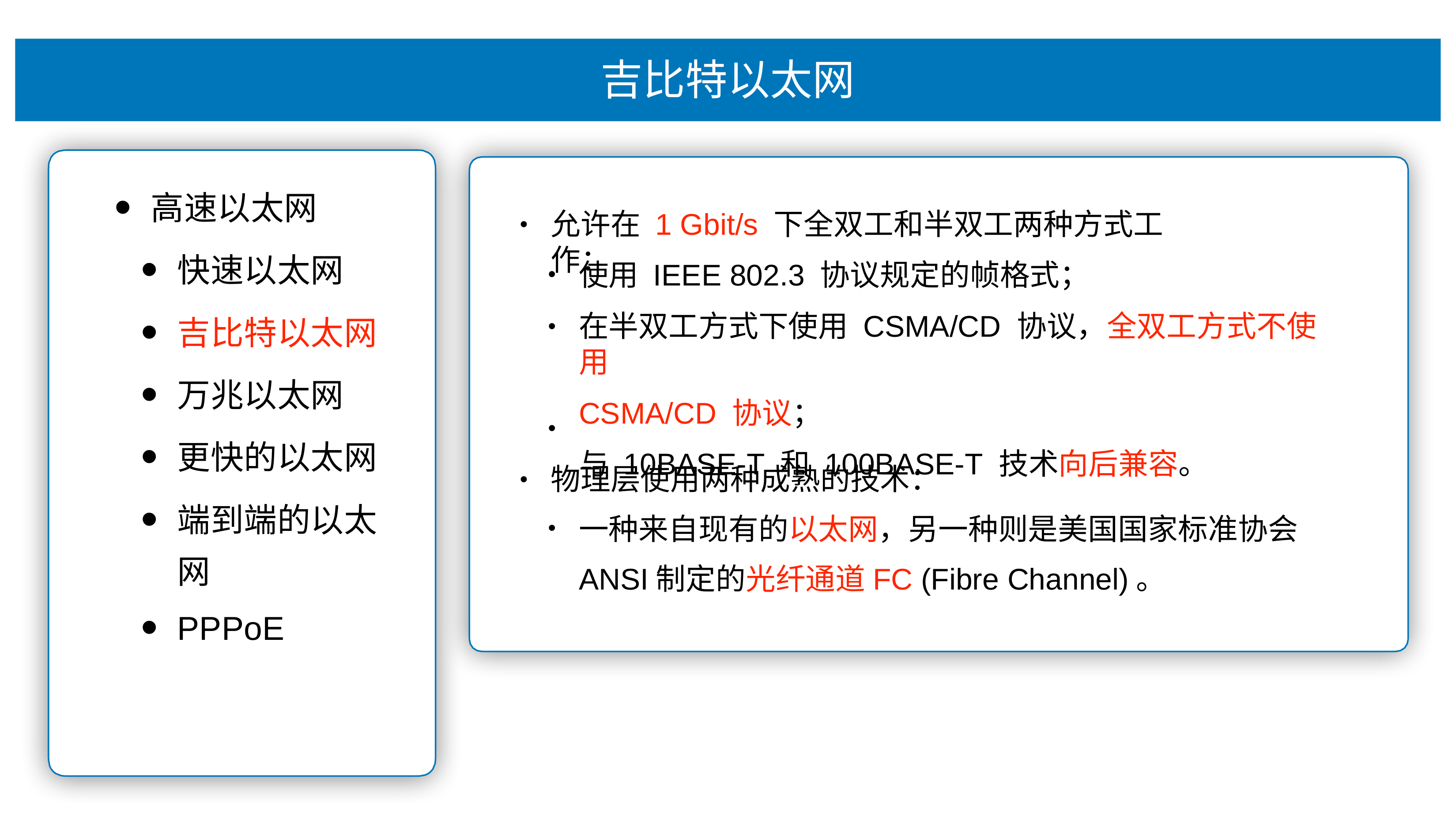

# 吉⽐特以太⽹

⾼速以太⽹
快速以太⽹
吉⽐特以太⽹
万兆以太⽹
更快的以太⽹
端到端的以太
⽹
PPPoE
允许在 1 Gbit/s 下全双⼯和半双⼯两种⽅式⼯作：
•
使⽤ IEEE 802.3 协议规定的帧格式；
在半双⼯⽅式下使⽤ CSMA/CD 协议，全双⼯⽅式不使⽤
CSMA/CD 协议；
与 10BASE-T 和 100BASE-T 技术向后兼容。
•
•
物理层使⽤两种成熟的技术：
⼀种来⾃现有的以太⽹，另⼀种则是美国国家标准协会
ANSI制定的光纤通道FC (Fibre Channel)。
•